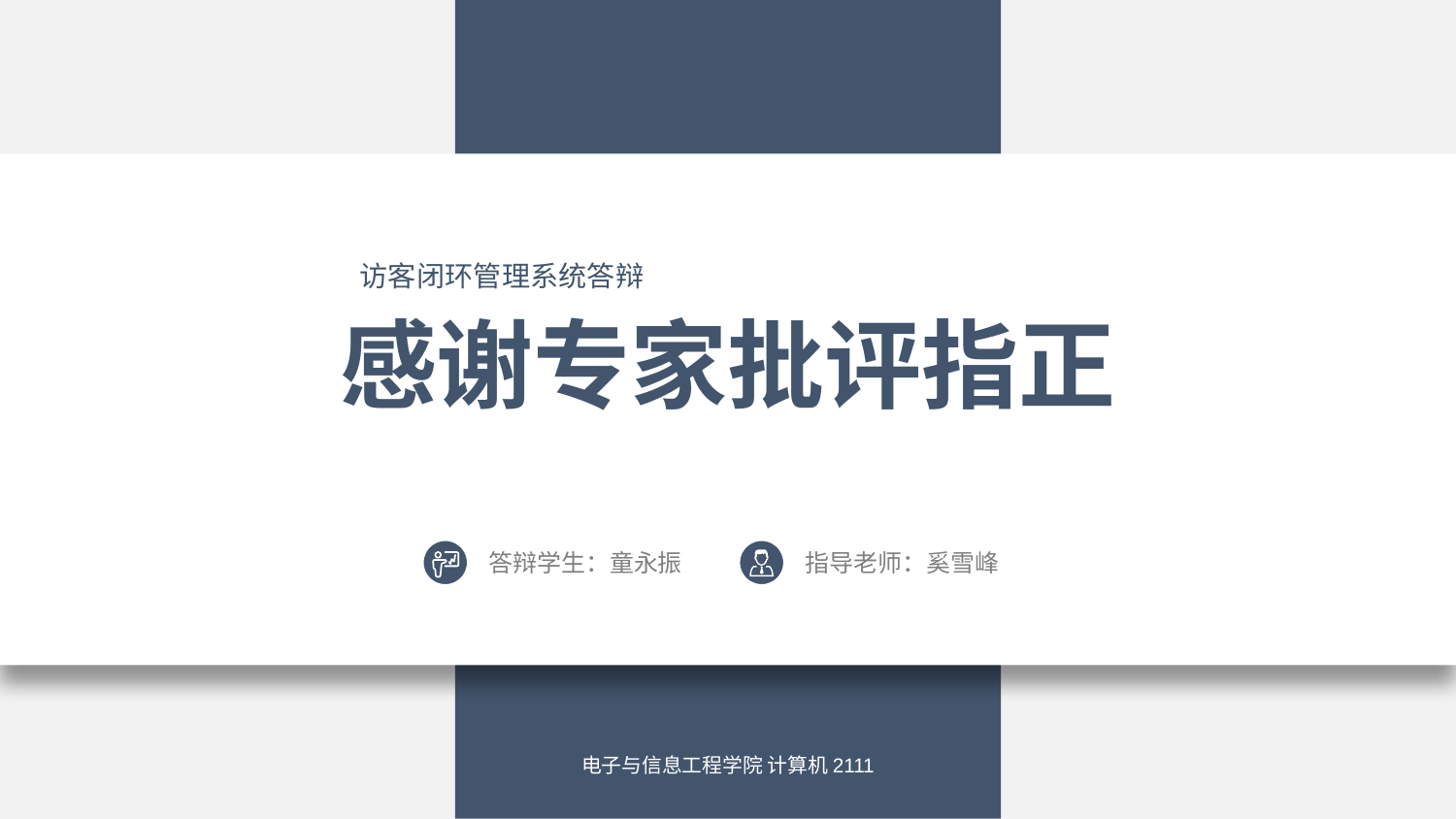

访客闭环管理系统答辩
感谢专家批评指正

答辩学生：童永振
指导老师：奚雪峰

电子与信息工程学院 计算机2111